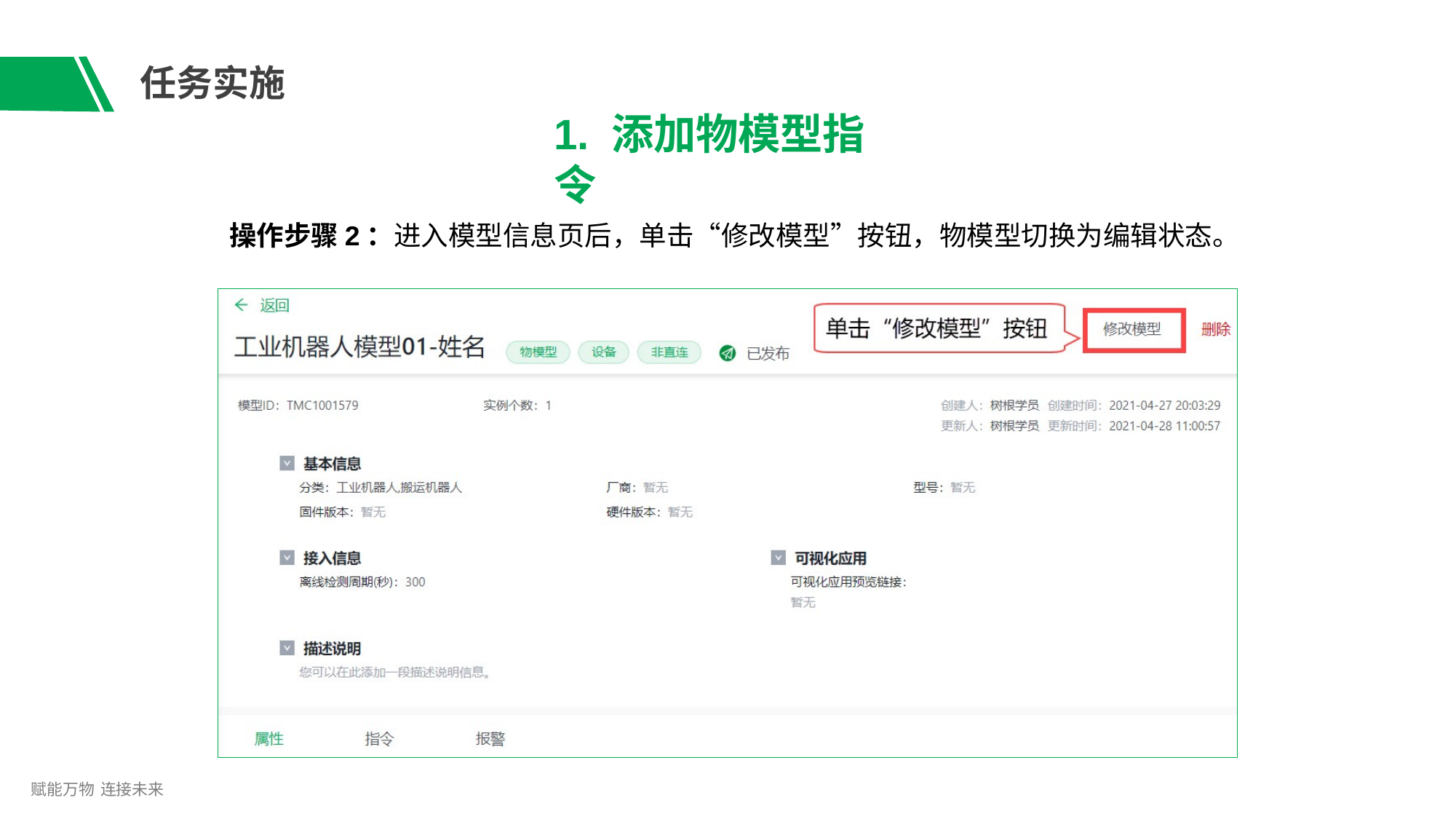

# 任务实施
1. 添加物模型指令
操作步骤2：进入模型信息页后，单击“修改模型”按钮，物模型切换为编辑状态。

赋能万物 连接未来